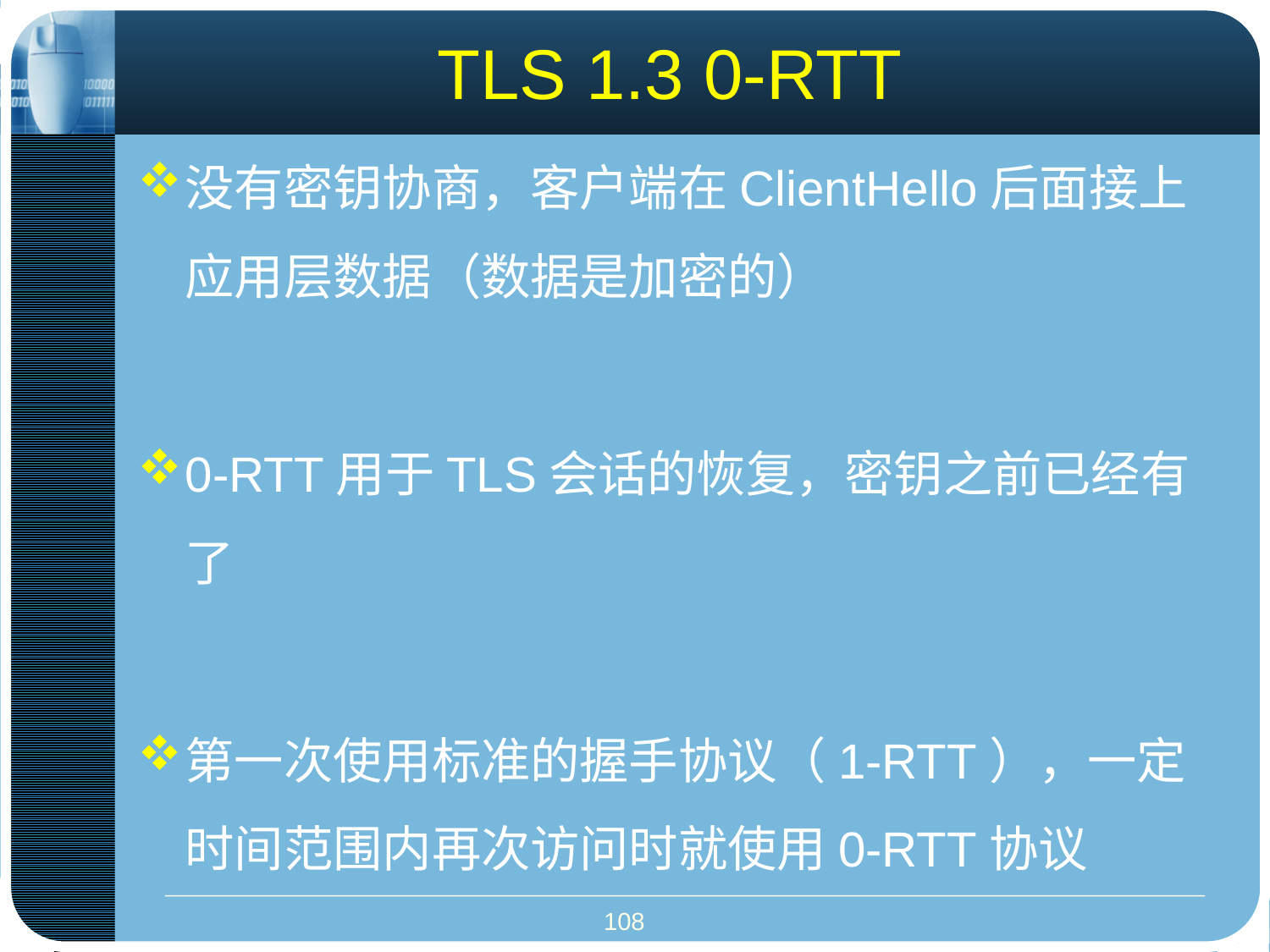

TLS 1.3 0-RTT
没有密钥协商，客户端在ClientHello后面接上应用层数据（数据是加密的）

0-RTT用于TLS会话的恢复，密钥之前已经有了

第一次使用标准的握手协议（1-RTT），一定时间范围内再次访问时就使用0-RTT协议
108